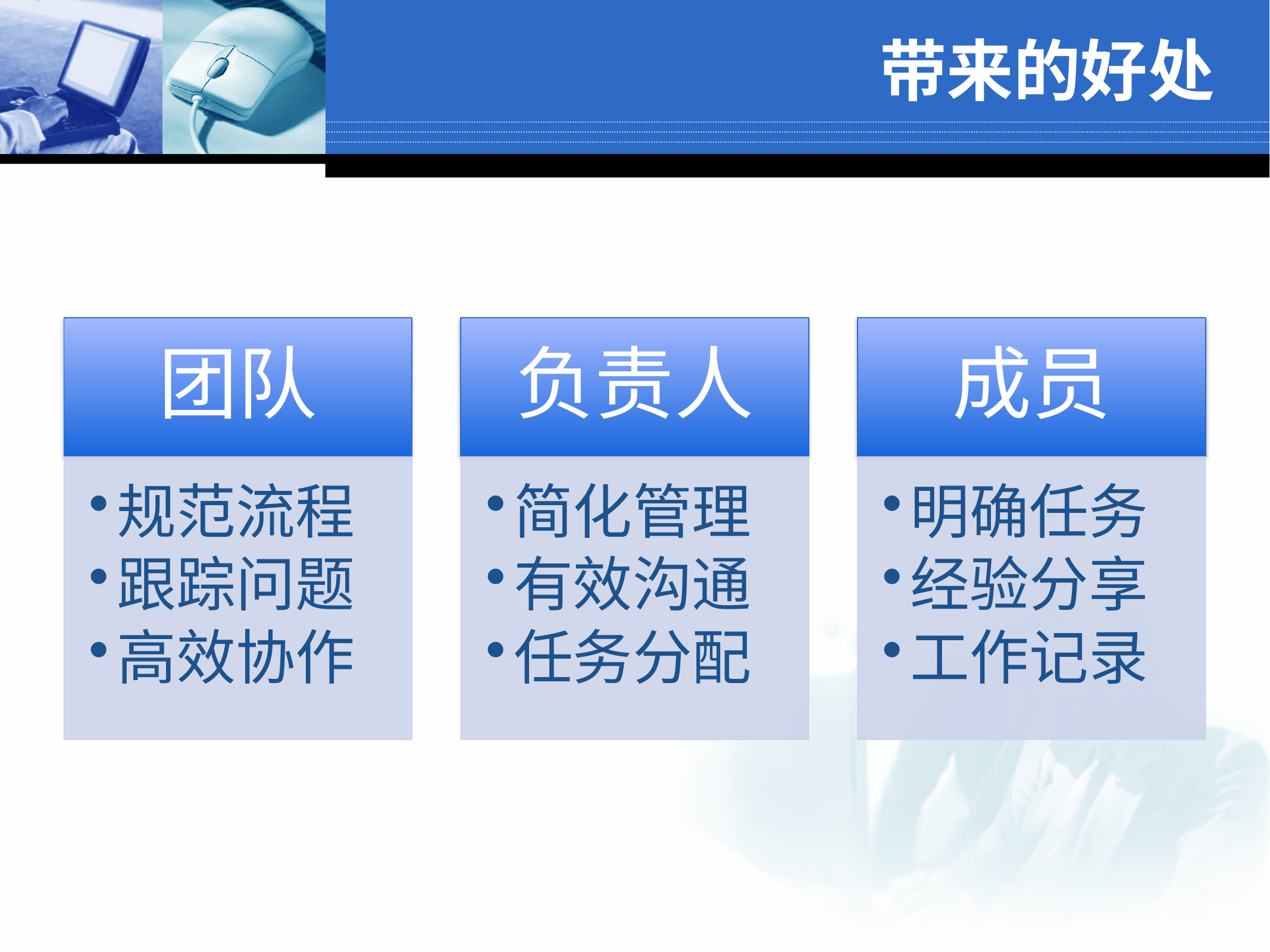

# 带来的好处
团队
规范流程
跟踪问题
高效协作
负责人
简化管理
有效沟通
任务分配
成员
明确任务
经验分享
工作记录